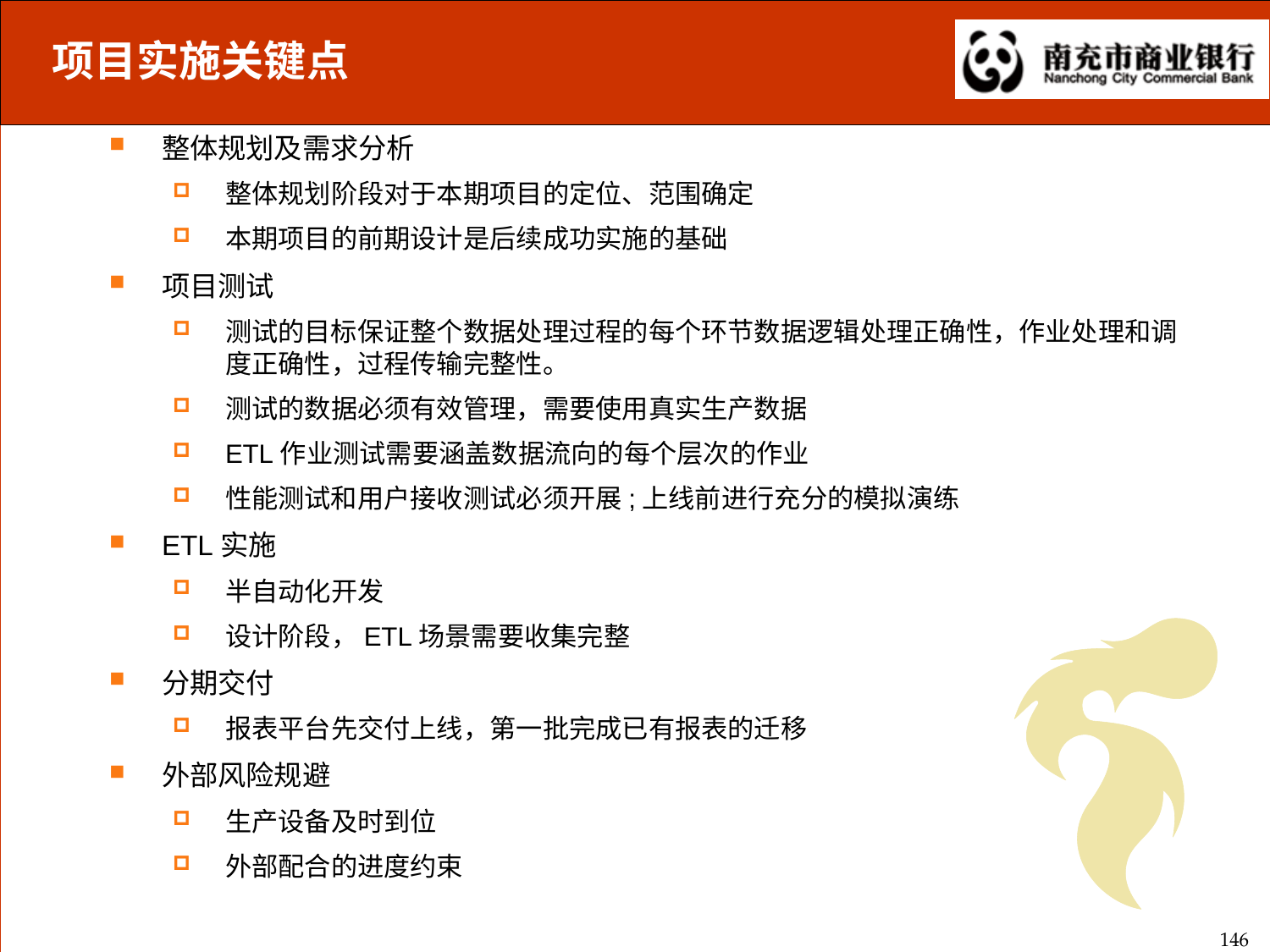

项目实施关键点
整体规划及需求分析
整体规划阶段对于本期项目的定位、范围确定
本期项目的前期设计是后续成功实施的基础
项目测试
测试的目标保证整个数据处理过程的每个环节数据逻辑处理正确性，作业处理和调度正确性，过程传输完整性。
测试的数据必须有效管理，需要使用真实生产数据
ETL作业测试需要涵盖数据流向的每个层次的作业
性能测试和用户接收测试必须开展;上线前进行充分的模拟演练
ETL实施
半自动化开发
设计阶段，ETL场景需要收集完整
分期交付
报表平台先交付上线，第一批完成已有报表的迁移
外部风险规避
生产设备及时到位
外部配合的进度约束

146
146